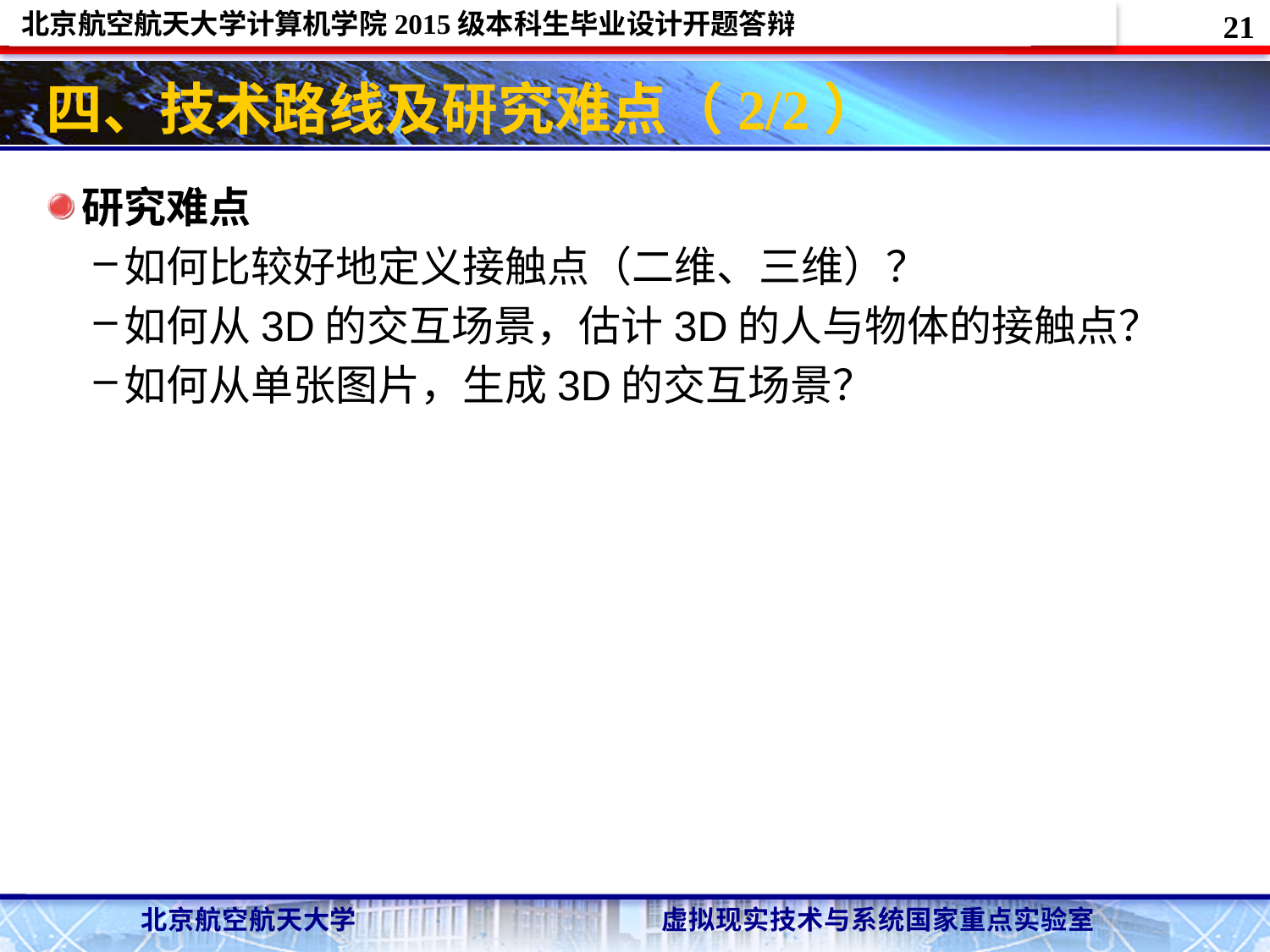

21
# 四、技术路线及研究难点（2/2）
研究难点
如何比较好地定义接触点（二维、三维）？
如何从3D的交互场景，估计3D的人与物体的接触点？
如何从单张图片，生成3D的交互场景？